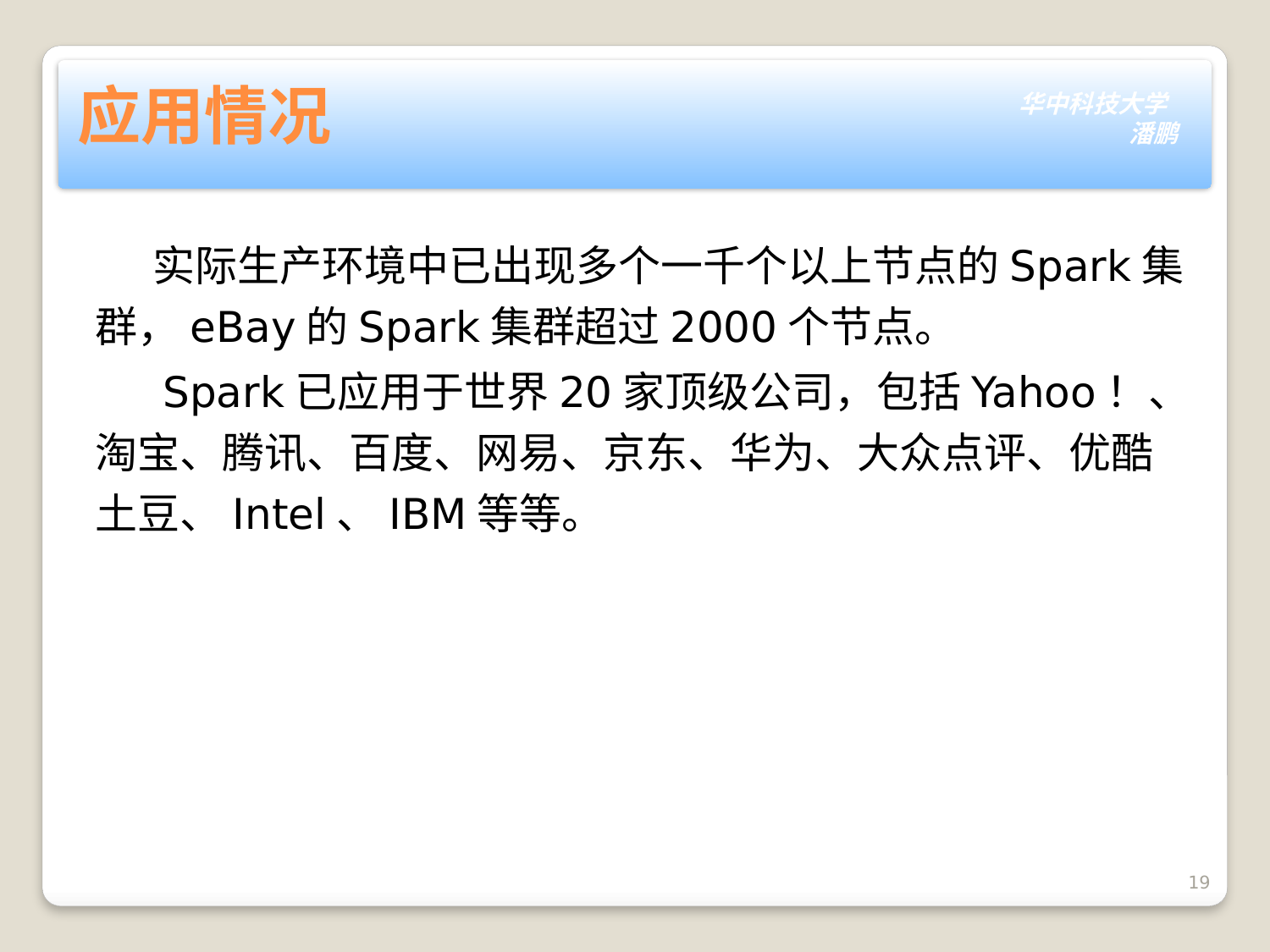

# 应用情况
     实际生产环境中已出现多个一千个以上节点的Spark集群，eBay的Spark集群超过2000个节点。
     Spark已应用于世界20家顶级公司，包括Yahoo！、淘宝、腾讯、百度、网易、京东、华为、大众点评、优酷土豆、Intel、IBM等等。
19